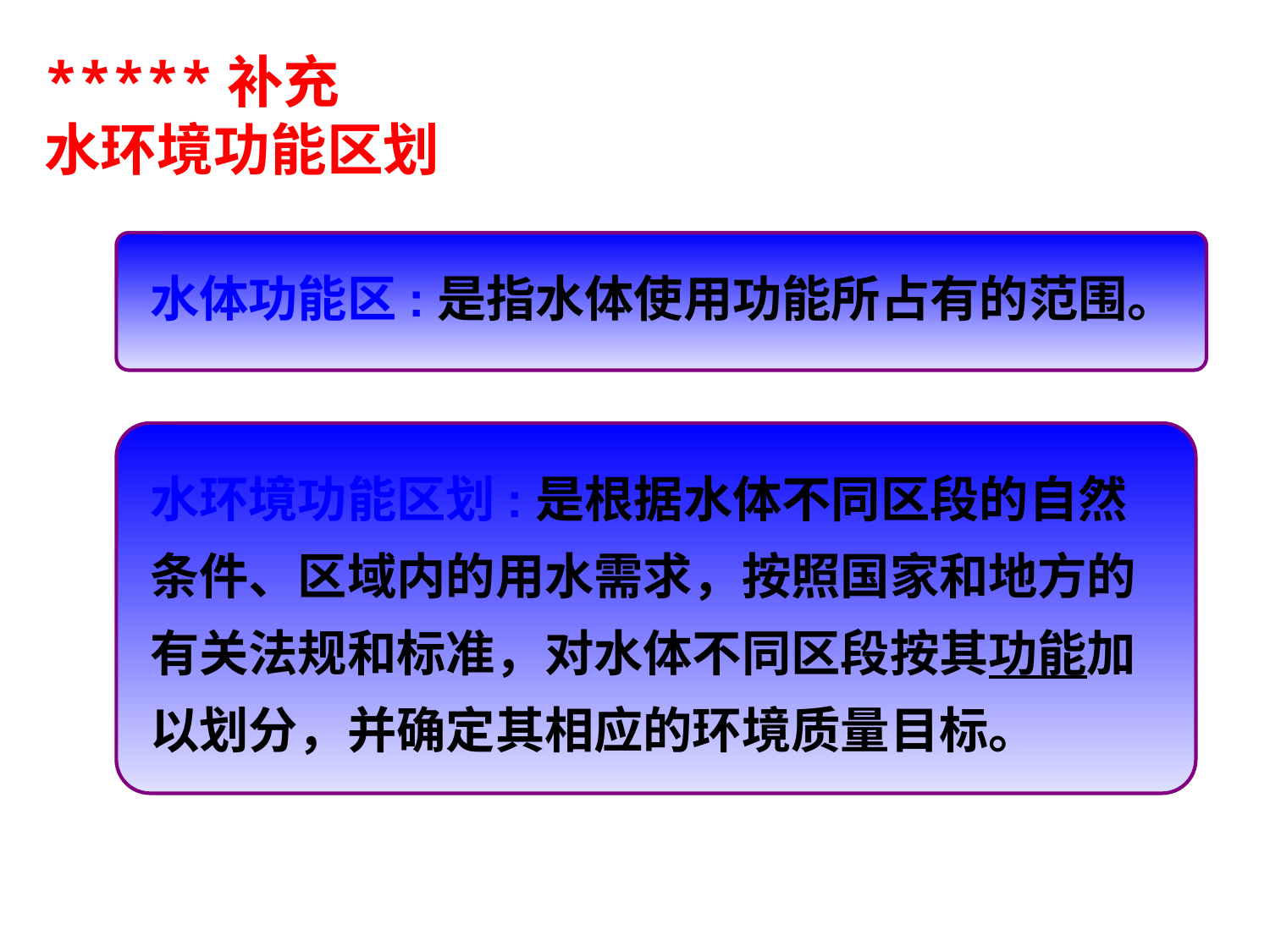

*****补充
水环境功能区划

水体功能区:是指水体使用功能所占有的范围。

水环境功能区划:是根据水体不同区段的自然条件、区域内的用水需求，按照国家和地方的有关法规和标准，对水体不同区段按其功能加以划分，并确定其相应的环境质量目标。